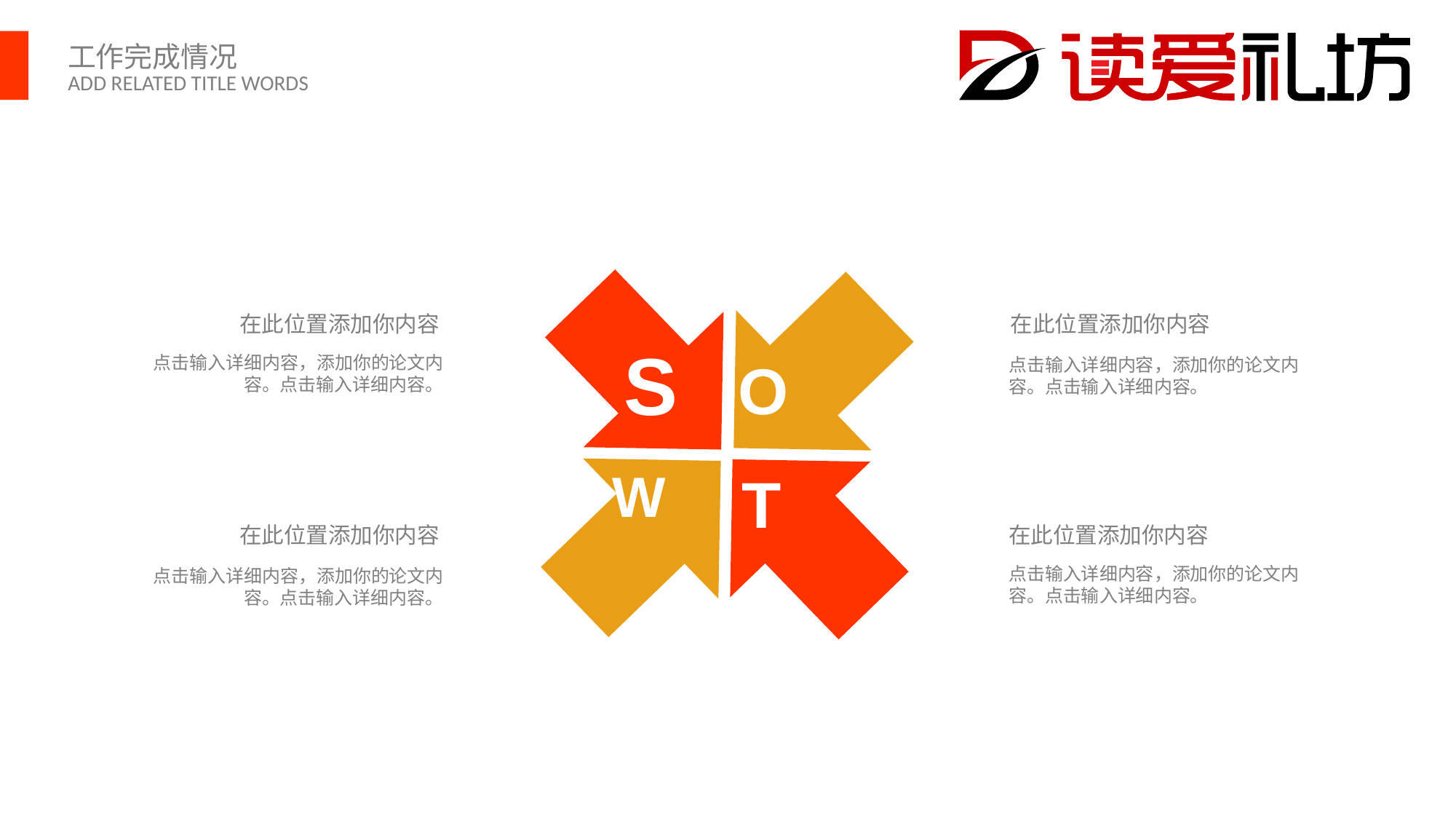

S

O
在此位置添加你内容
点击输入详细内容，添加你的论文内容。点击输入详细内容。
在此位置添加你内容
点击输入详细内容，添加你的论文内容。点击输入详细内容。

W

T
在此位置添加你内容
点击输入详细内容，添加你的论文内容。点击输入详细内容。
在此位置添加你内容
点击输入详细内容，添加你的论文内容。点击输入详细内容。